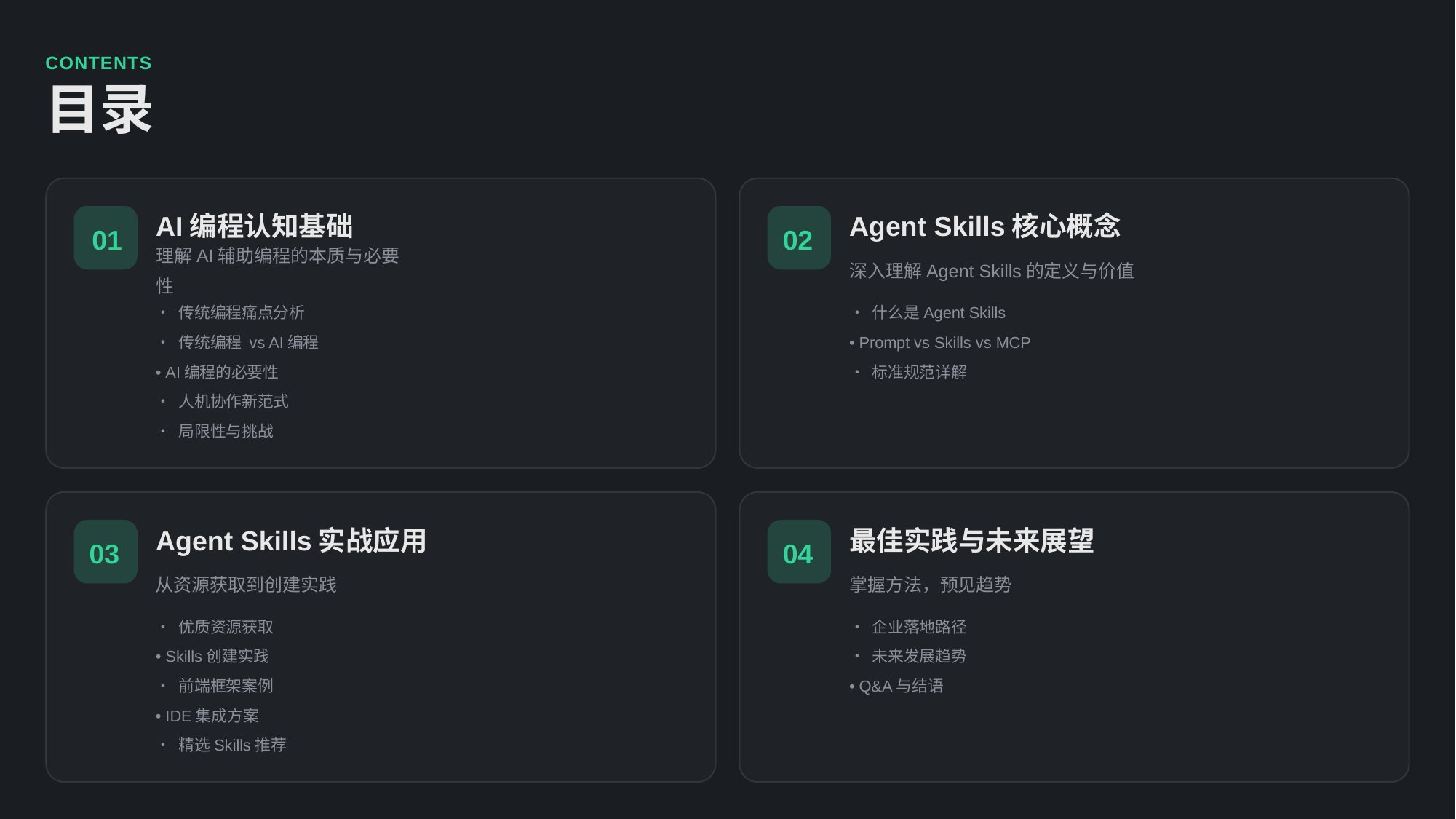

CONTENTS
目录

AI编程认知基础

Agent Skills核心概念
01
02
理解AI辅助编程的本质与必要性
深入理解Agent Skills的定义与价值
• 传统编程痛点分析
• 什么是Agent Skills
• 传统编程 vs AI编程
• Prompt vs Skills vs MCP
• AI编程的必要性
• 标准规范详解
• 人机协作新范式
• 局限性与挑战

Agent Skills实战应用

最佳实践与未来展望
03
04
从资源获取到创建实践
掌握方法，预见趋势
• 优质资源获取
• 企业落地路径
• Skills创建实践
• 未来发展趋势
• 前端框架案例
• Q&A与结语
• IDE集成方案
• 精选Skills推荐